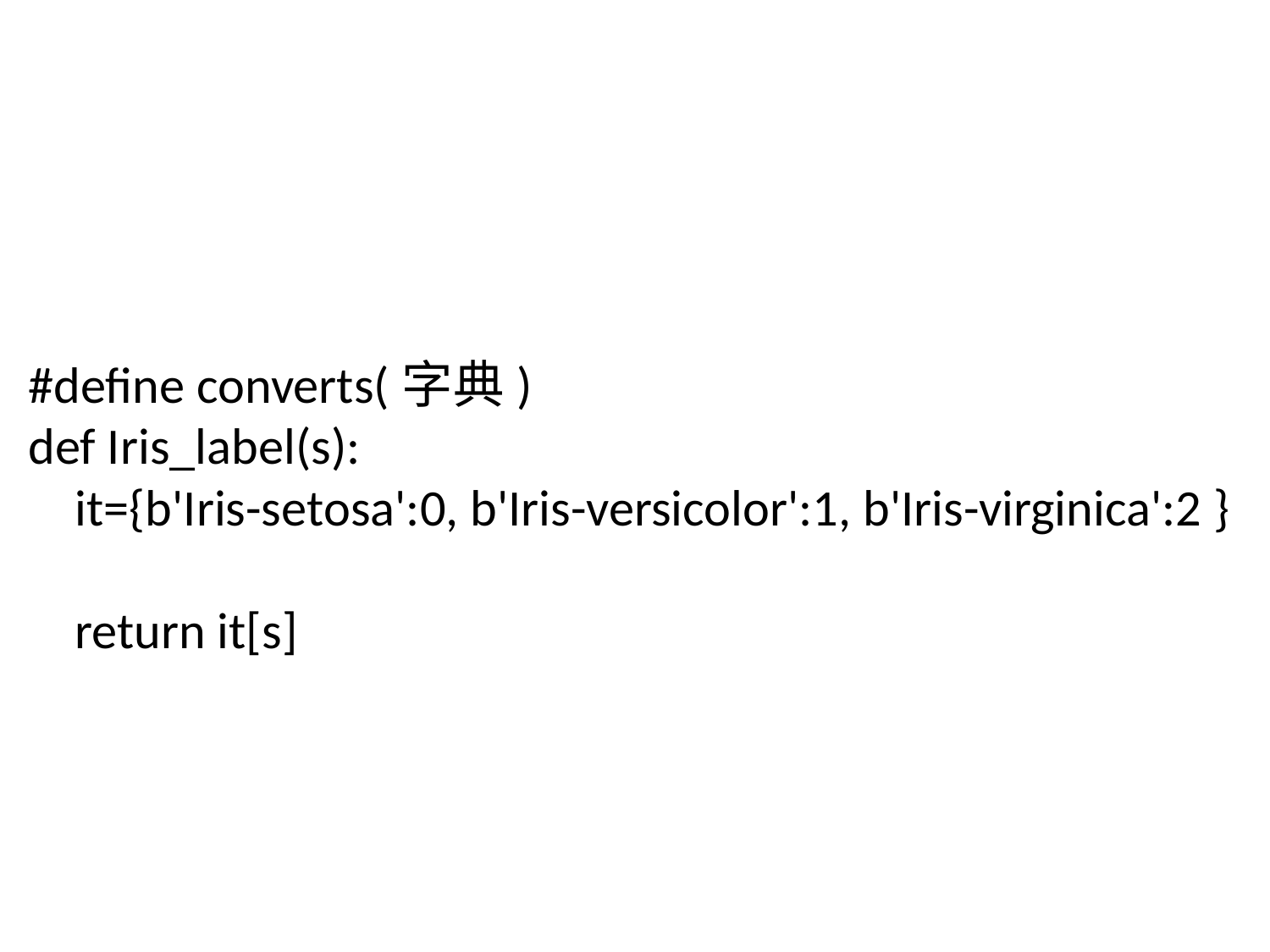

#define converts(字典)
def Iris_label(s):
    it={b'Iris-setosa':0, b'Iris-versicolor':1, b'Iris-virginica':2 }
    return it[s]